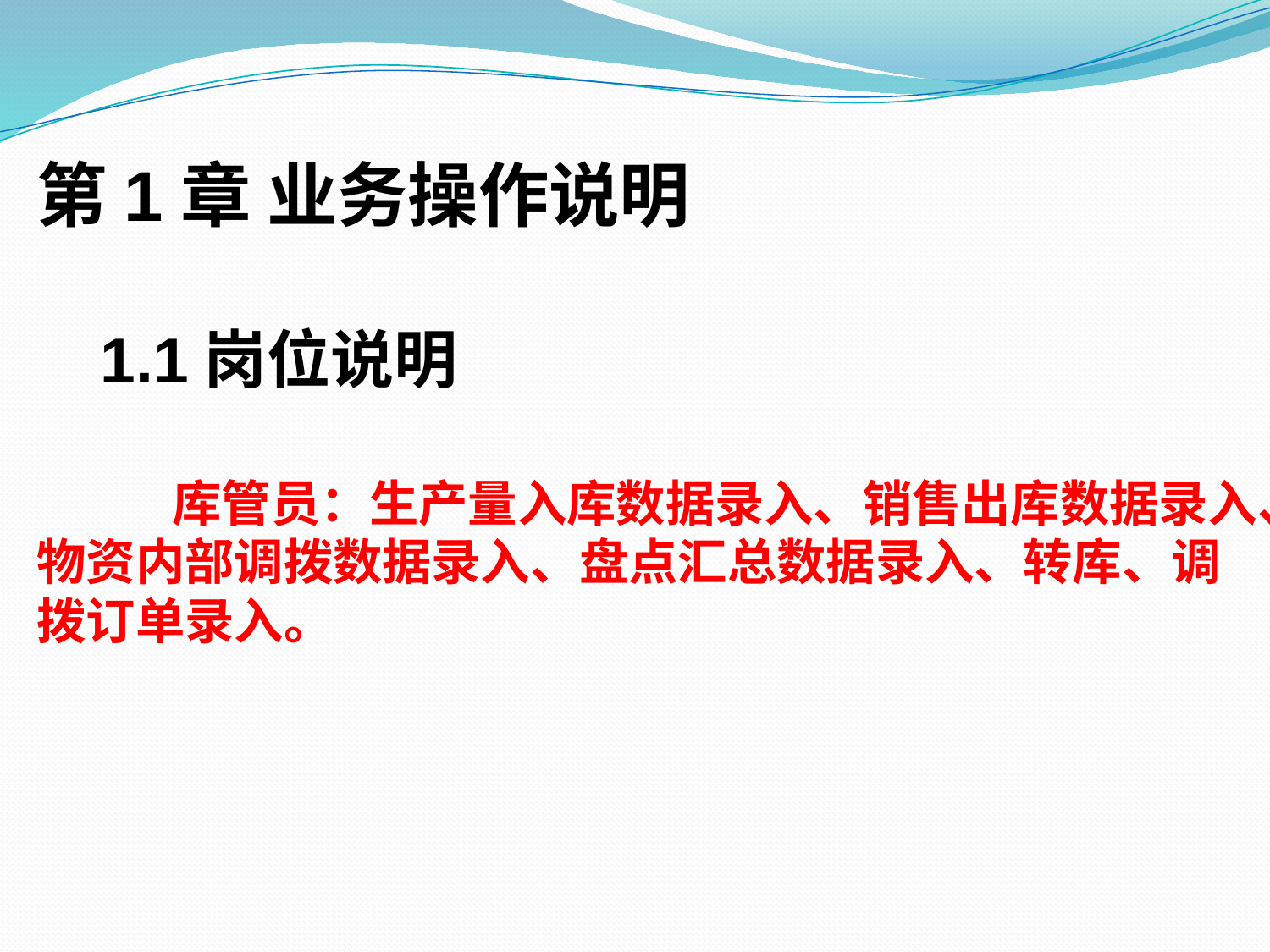

第1章 业务操作说明

1岗位说明

           库管员：生产量入库数据录入、销售出库数据录入、物资内部调拨数据录入、盘点汇总数据录入、转库、调拨订单录入。